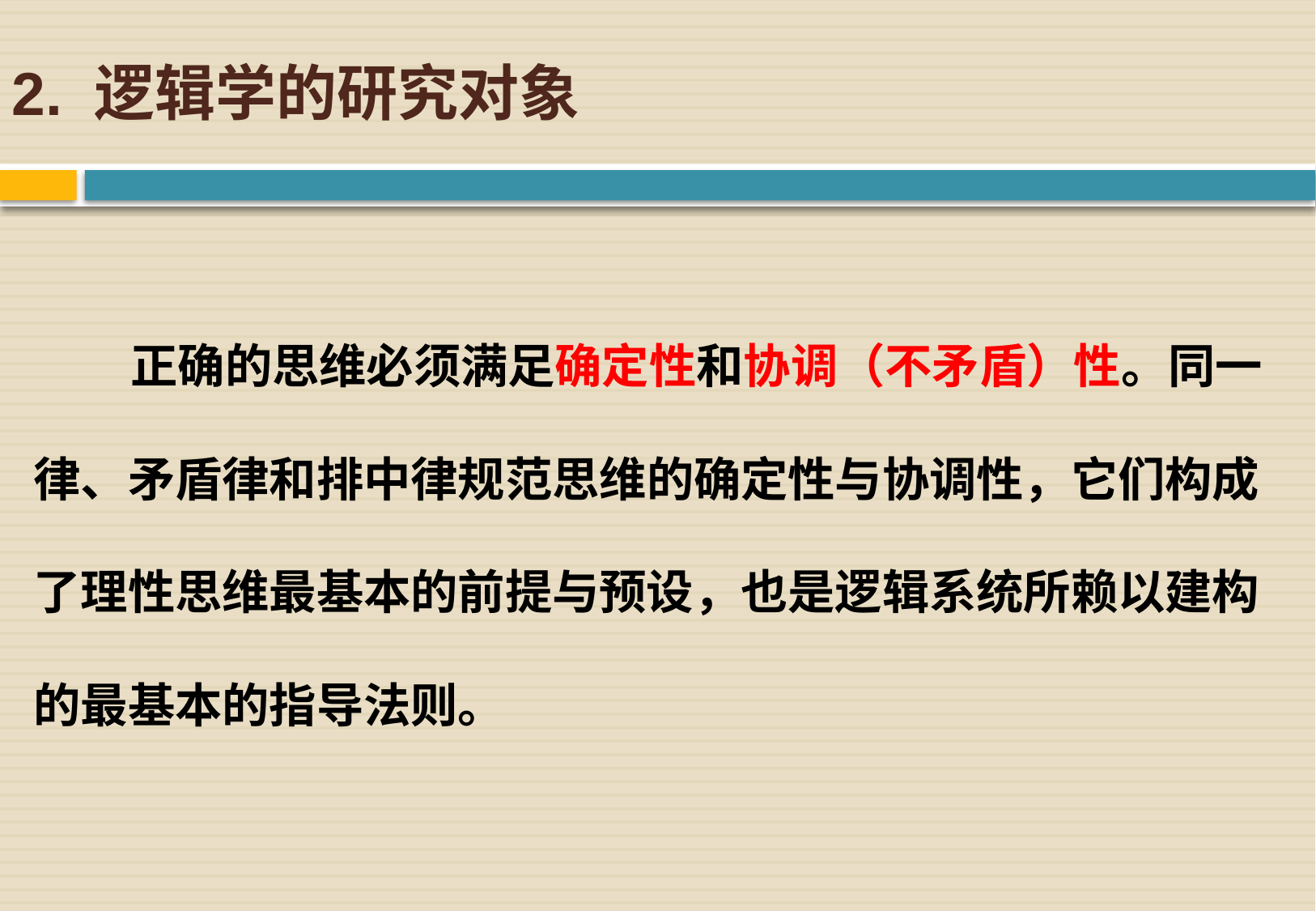

# 2. 逻辑学的研究对象
        正确的思维必须满足确定性和协调（不矛盾）性。同一律、矛盾律和排中律规范思维的确定性与协调性，它们构成了理性思维最基本的前提与预设，也是逻辑系统所赖以建构的最基本的指导法则。